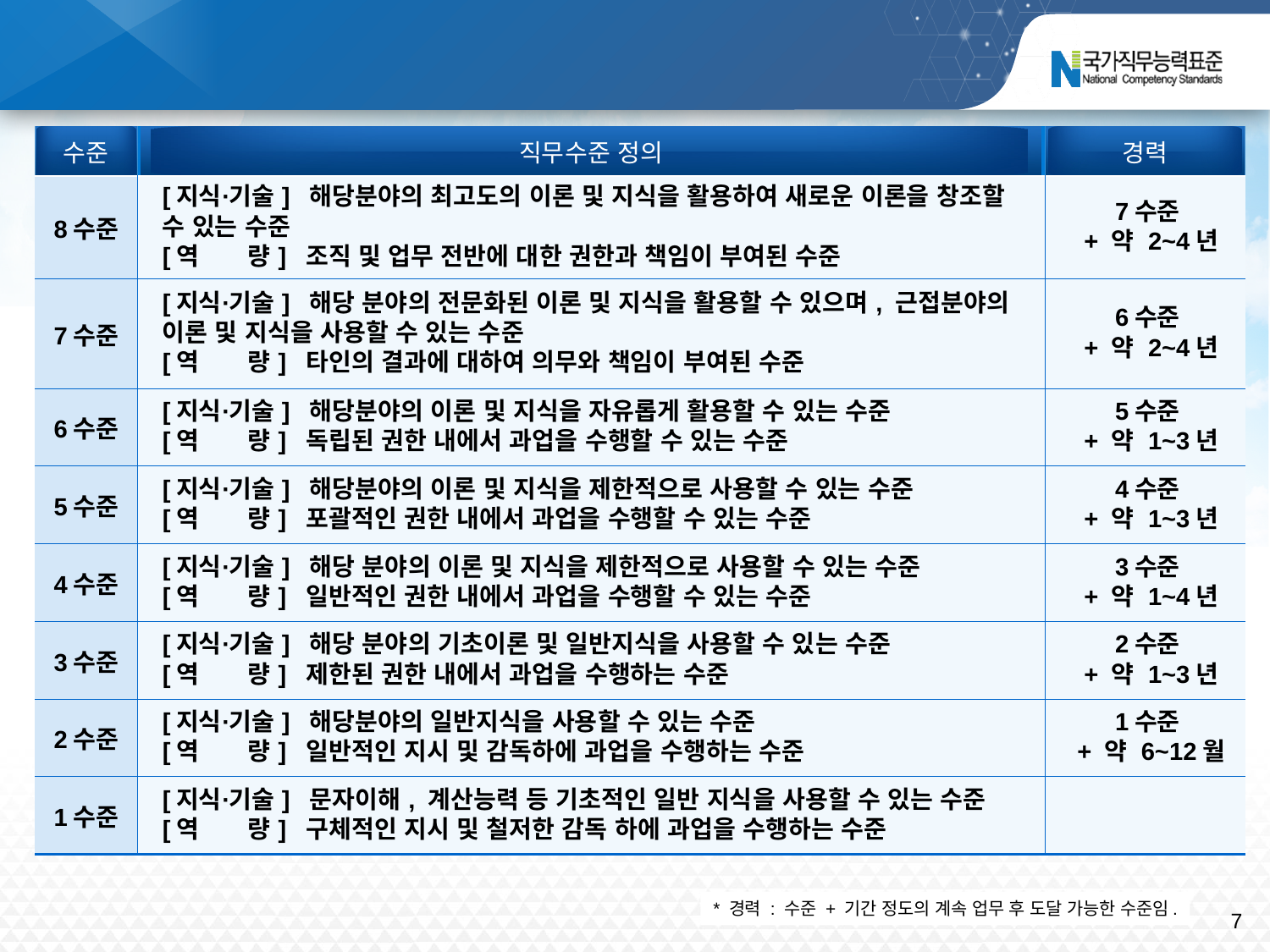

NCS 수준체계
| 수준 | 직무수준 정의 | 경력 |
| --- | --- | --- |
| 8수준 | [지식∙기술] 해당분야의 최고도의 이론 및 지식을 활용하여 새로운 이론을 창조할 수 있는 수준 [역 량] 조직 및 업무 전반에 대한 권한과 책임이 부여된 수준 | 7수준 + 약 2~4년 |
| 7수준 | [지식∙기술] 해당 분야의 전문화된 이론 및 지식을 활용할 수 있으며, 근접분야의 이론 및 지식을 사용할 수 있는 수준 [역 량] 타인의 결과에 대하여 의무와 책임이 부여된 수준 | 6수준 + 약 2~4년 |
| 6수준 | [지식∙기술] 해당분야의 이론 및 지식을 자유롭게 활용할 수 있는 수준 [역 량] 독립된 권한 내에서 과업을 수행할 수 있는 수준 | 5수준 + 약 1~3년 |
| 5수준 | [지식∙기술] 해당분야의 이론 및 지식을 제한적으로 사용할 수 있는 수준 [역 량] 포괄적인 권한 내에서 과업을 수행할 수 있는 수준 | 4수준 + 약 1~3년 |
| 4수준 | [지식∙기술] 해당 분야의 이론 및 지식을 제한적으로 사용할 수 있는 수준 [역 량] 일반적인 권한 내에서 과업을 수행할 수 있는 수준 | 3수준 + 약 1~4년 |
| 3수준 | [지식∙기술] 해당 분야의 기초이론 및 일반지식을 사용할 수 있는 수준 [역 량] 제한된 권한 내에서 과업을 수행하는 수준 | 2수준 + 약 1~3년 |
| 2수준 | [지식∙기술] 해당분야의 일반지식을 사용할 수 있는 수준 [역 량] 일반적인 지시 및 감독하에 과업을 수행하는 수준 | 1수준 + 약 6~12월 |
| 1수준 | [지식∙기술] 문자이해, 계산능력 등 기초적인 일반 지식을 사용할 수 있는 수준 [역 량] 구체적인 지시 및 철저한 감독 하에 과업을 수행하는 수준 |  |
* 경력 : 수준 + 기간 정도의 계속 업무 후 도달 가능한 수준임.
7